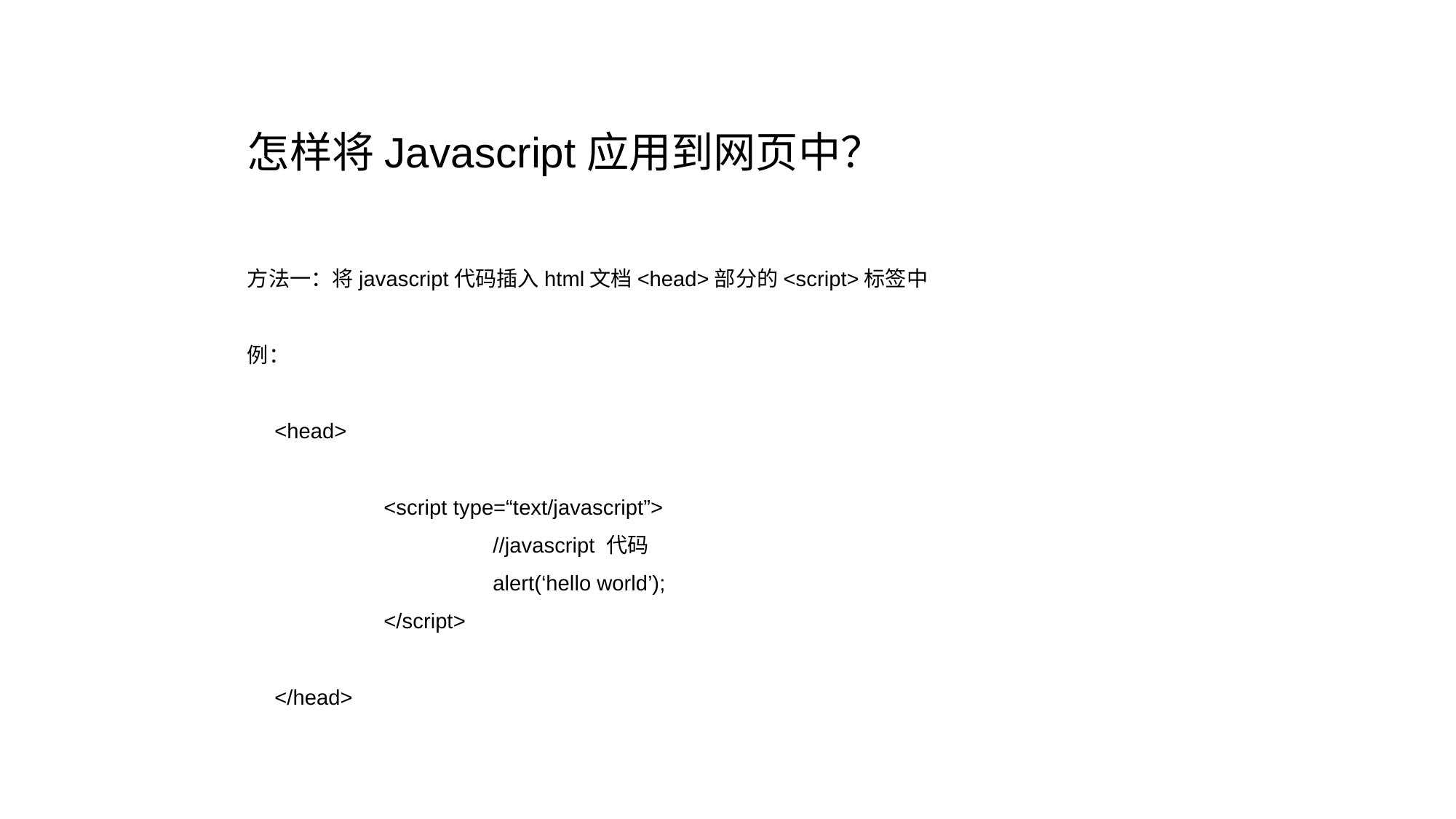

怎样将Javascript应用到网页中？

方法一：将javascript代码插入html文档<head>部分的<script>标签中

例：

	<head>

		<script type=“text/javascript”>
			//javascript 代码
			alert(‘hello world’);
		</script>

	</head>